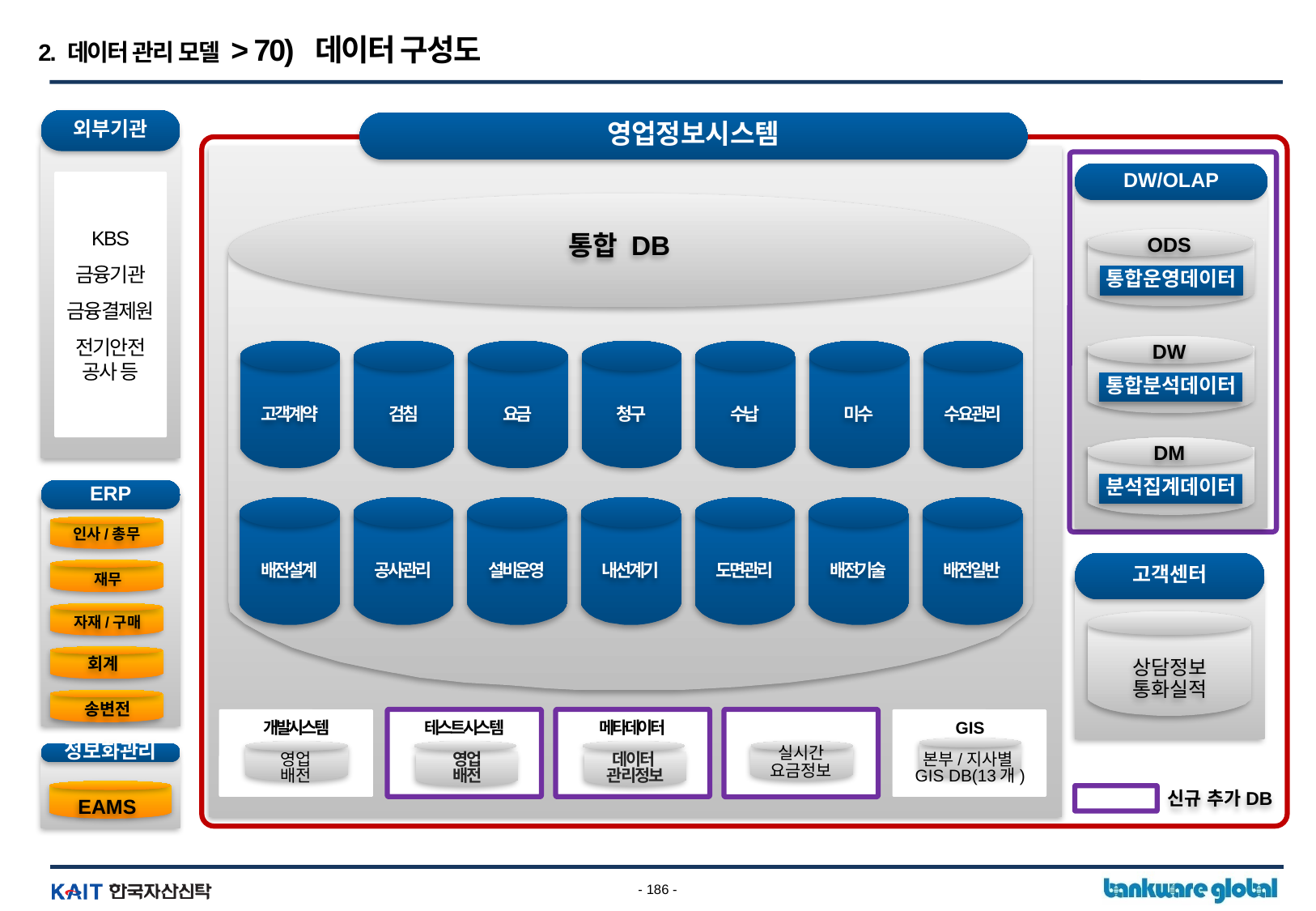

2. 데이터 관리 모델 > 70)  데이터 구성도
외부기관

KBS

금융기관

금융결제원
전기안전
공사 등
영업정보시스템

DW/OLAP

ODS

통합운영데이터
DW

통합분석데이터
DM

분석집계데이터

통합 DB

고객계약

검침

요금

청구

수납

미수

수요관리
ERP

배전설계

공사관리

설비운영

내선계기

도면관리

배전기술

배전일반

인사/총무
고객센터

상담정보
통화실적

재무

자재/구매

회계

송변전

개발시스템

영업
배전

테스트시스템

영업
배전

메타데이터

데이터
관리정보

실시간
요금정보

GIS

본부/지사별
GIS DB(13개)
정보화관리

EAMS
신규 추가DB